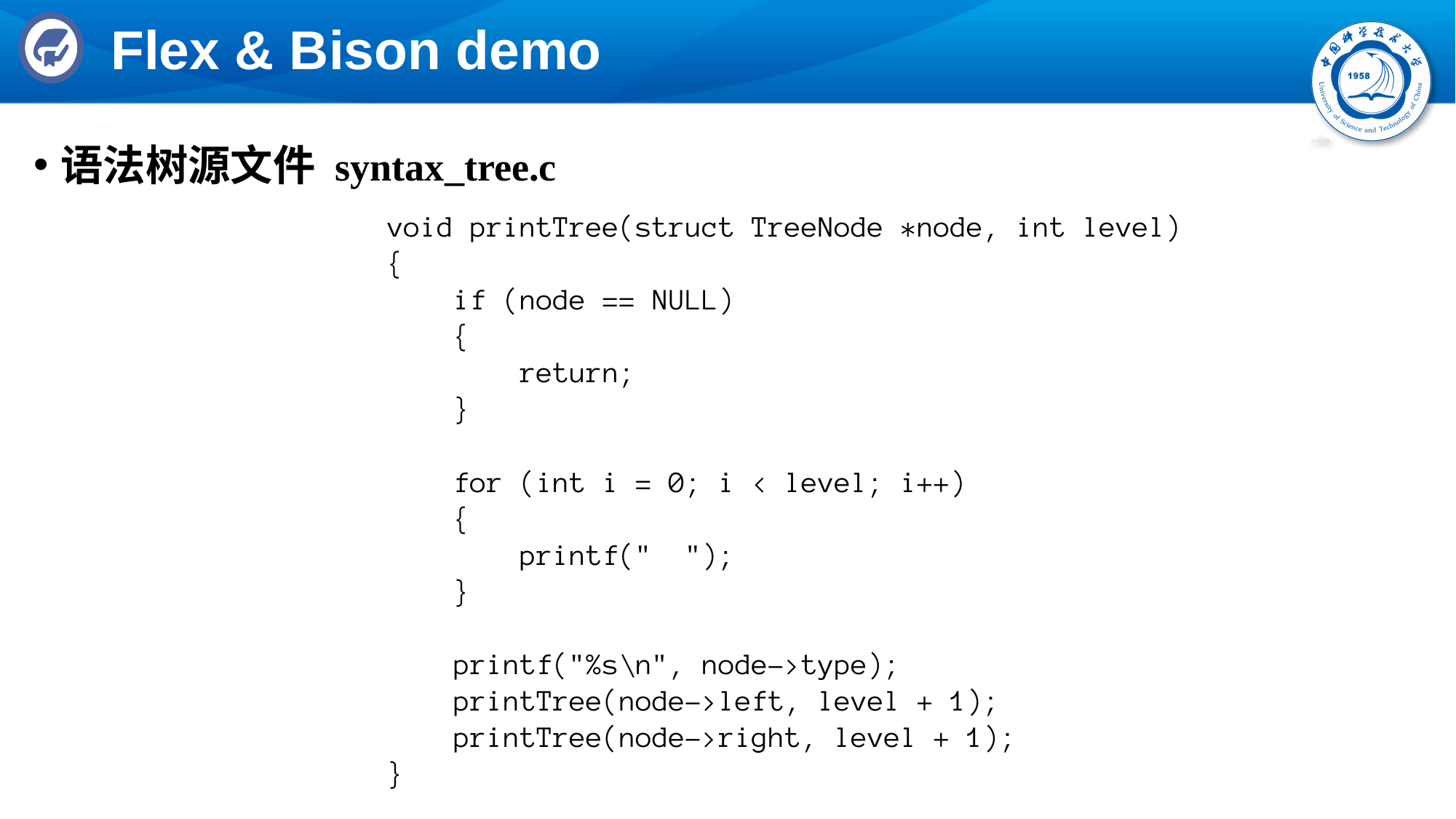

# Flex & Bison demo
语法树源文件 syntax_tree.c
void printTree(struct TreeNode *node, int level)
{
    if (node == NULL)
    {
        return;
    }

    for (int i = 0; i < level; i++)
    {
        printf("  ");
    }

    printf("%s\n", node->type);
    printTree(node->left, level + 1);
    printTree(node->right, level + 1);
}